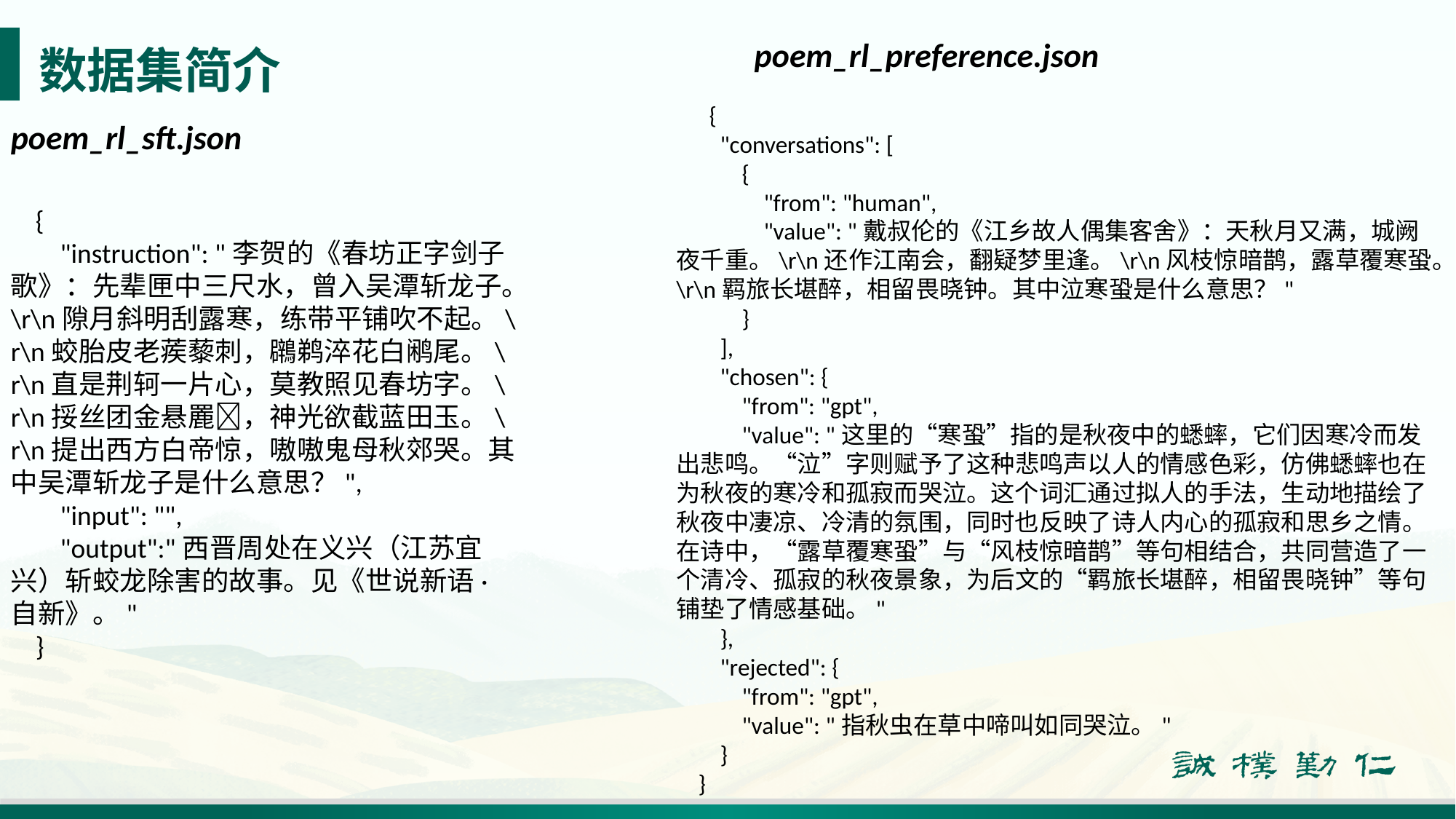

poem_rl_preference.json
# 数据集简介
      {
        "conversations": [
            {
                "from": "human",
                "value": "戴叔伦的《江乡故人偶集客舍》：天秋月又满，城阙夜千重。\r\n还作江南会，翻疑梦里逢。\r\n风枝惊暗鹊，露草覆寒蛩。\r\n羁旅长堪醉，相留畏晓钟。其中泣寒蛩是什么意思？"
            }
        ],
        "chosen": {
            "from": "gpt",
            "value": "这里的“寒蛩”指的是秋夜中的蟋蟀，它们因寒冷而发出悲鸣。“泣”字则赋予了这种悲鸣声以人的情感色彩，仿佛蟋蟀也在为秋夜的寒冷和孤寂而哭泣。这个词汇通过拟人的手法，生动地描绘了秋夜中凄凉、冷清的氛围，同时也反映了诗人内心的孤寂和思乡之情。在诗中，“露草覆寒蛩”与“风枝惊暗鹊”等句相结合，共同营造了一个清冷、孤寂的秋夜景象，为后文的“羁旅长堪醉，相留畏晓钟”等句铺垫了情感基础。"
        },
        "rejected": {
            "from": "gpt",
            "value": "指秋虫在草中啼叫如同哭泣。"
        }
    }
poem_rl_sft.json
    {
        "instruction": "李贺的《春坊正字剑子歌》：先辈匣中三尺水，曾入吴潭斩龙子。\r\n隙月斜明刮露寒，练带平铺吹不起。\r\n蛟胎皮老蒺藜刺，鸊鹈淬花白鹇尾。\r\n直是荆轲一片心，莫教照见春坊字。\r\n挼丝团金悬䍡𦌉，神光欲截蓝田玉。\r\n提出西方白帝惊，嗷嗷鬼母秋郊哭。其中吴潭斩龙子是什么意思？",
        "input": "",
        "output":"西晋周处在义兴（江苏宜兴）斩蛟龙除害的故事。见《世说新语·自新》。"
    }